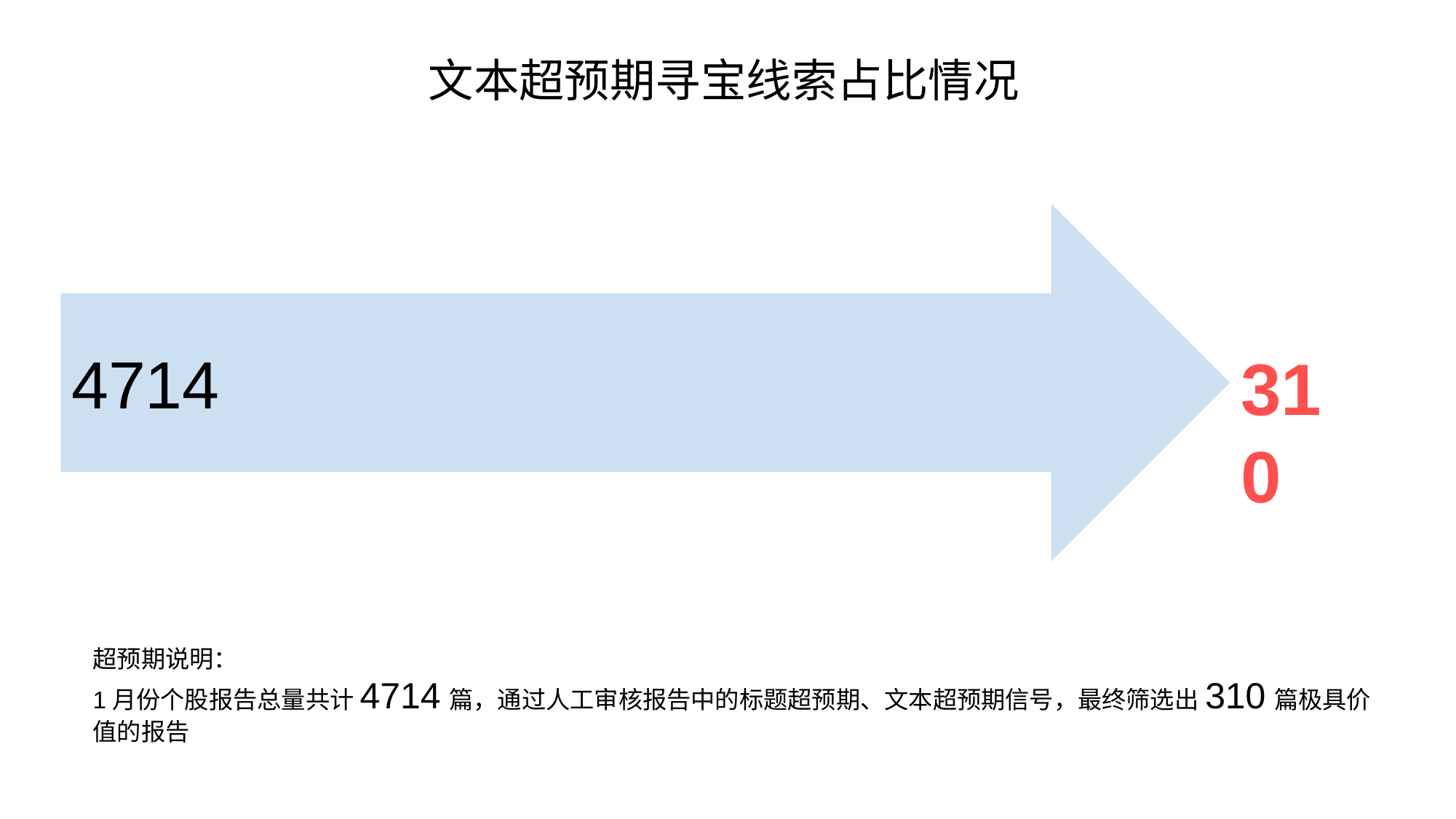

文本超预期寻宝线索占比情况
4714
310
超预期说明：
1月份个股报告总量共计4714篇，通过人工审核报告中的标题超预期、文本超预期信号，最终筛选出310篇极具价值的报告